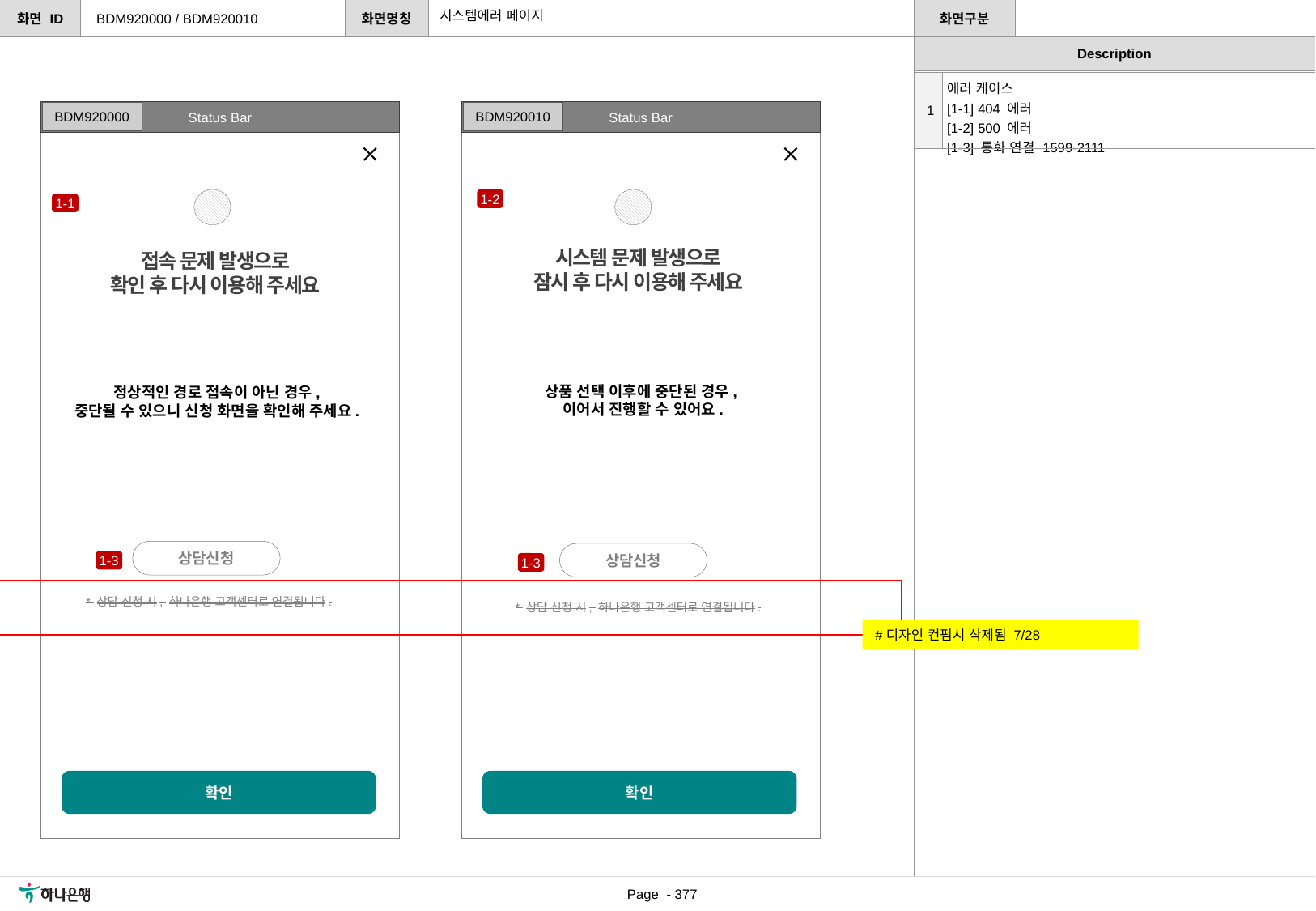

시스템에러 페이지
BDM920000 / BDM920010
| 1 | 에러 케이스 [1-1] 404 에러 [1-2] 500 에러 [1-3] 통화 연결 1599-2111 |
| --- | --- |
Status Bar
Status Bar

BDM920000
BDM920010

1-2

1-1
시스템 문제 발생으로
잠시 후 다시 이용해 주세요
접속 문제 발생으로
확인 후 다시 이용해 주세요
상품 선택 이후에 중단된 경우,
이어서 진행할 수 있어요.
정상적인 경로 접속이 아닌 경우,
중단될 수 있으니 신청 화면을 확인해 주세요.
상담신청
상담신청
1-3
1-3

* 상담 신청 시, 하나은행 고객센터로 연결됩니다.
* 상담 신청 시, 하나은행 고객센터로 연결됩니다.
#디자인 컨펌시 삭제됨 7/28
확인
확인